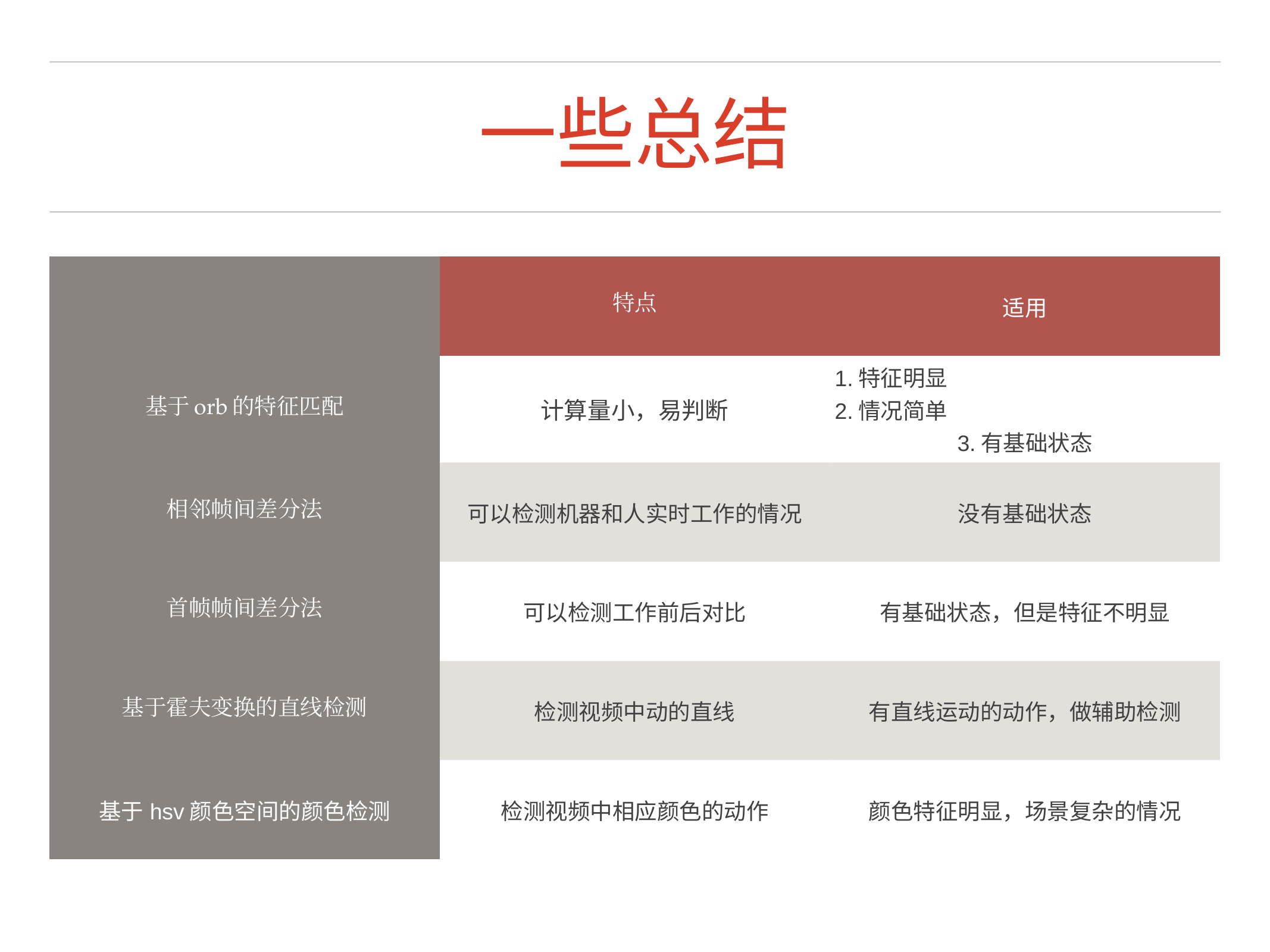

# 一些总结
|  | 特点 | 适用 |
| --- | --- | --- |
| 基于orb的特征匹配 | 计算量小，易判断 | 1.特征明显 2.情况简单 3.有基础状态 |
| 相邻帧间差分法 | 可以检测机器和人实时工作的情况 | 没有基础状态 |
| 首帧帧间差分法 | 可以检测工作前后对比 | 有基础状态，但是特征不明显 |
| 基于霍夫变换的直线检测 | 检测视频中动的直线 | 有直线运动的动作，做辅助检测 |
| 基于hsv颜色空间的颜色检测 | 检测视频中相应颜色的动作 | 颜色特征明显，场景复杂的情况 |
12